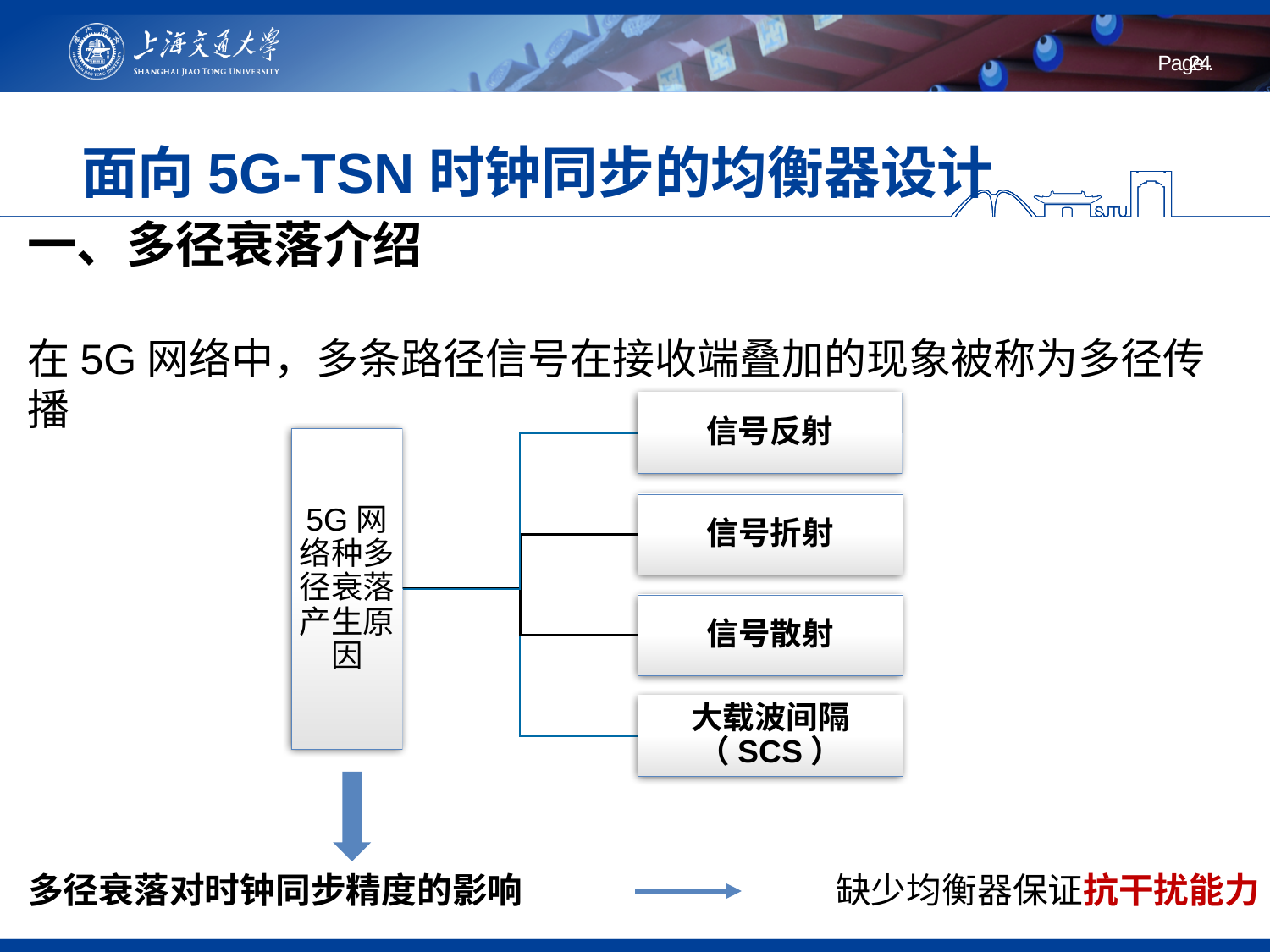

# 面向5G-TSN时钟同步的均衡器设计
一、多径衰落介绍

在5G网络中，多条路径信号在接收端叠加的现象被称为多径传播

5G网络种多径衰落产生原因
信号反射
信号折射
信号散射
大载波间隔（SCS）

多径衰落对时钟同步精度的影响
缺少均衡器保证抗干扰能力